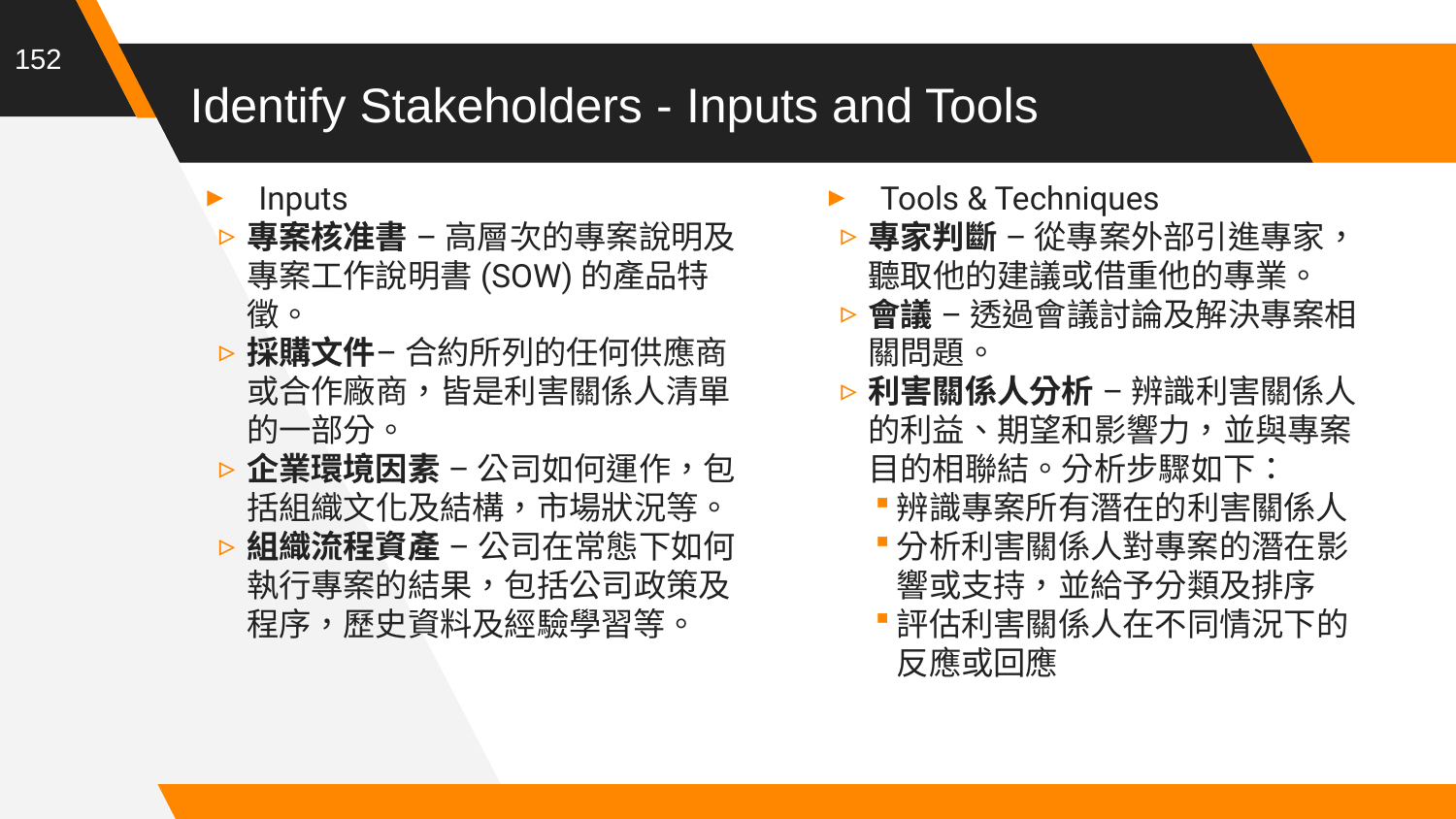

152
# Identify Stakeholders - Inputs and Tools
Inputs
專案核准書 – 高層次的專案說明及專案工作說明書(SOW)的產品特徵。
採購文件– 合約所列的任何供應商或合作廠商，皆是利害關係人清單的一部分。
企業環境因素 – 公司如何運作，包括組織文化及結構，市場狀況等。
組織流程資產 – 公司在常態下如何執行專案的結果，包括公司政策及程序，歷史資料及經驗學習等。
Tools & Techniques
專家判斷 – 從專案外部引進專家，聽取他的建議或借重他的專業。
會議 – 透過會議討論及解決專案相關問題。
利害關係人分析 – 辨識利害關係人的利益、期望和影響力，並與專案目的相聯結。分析步驟如下：
辨識專案所有潛在的利害關係人
分析利害關係人對專案的潛在影響或支持，並給予分類及排序
評估利害關係人在不同情況下的反應或回應